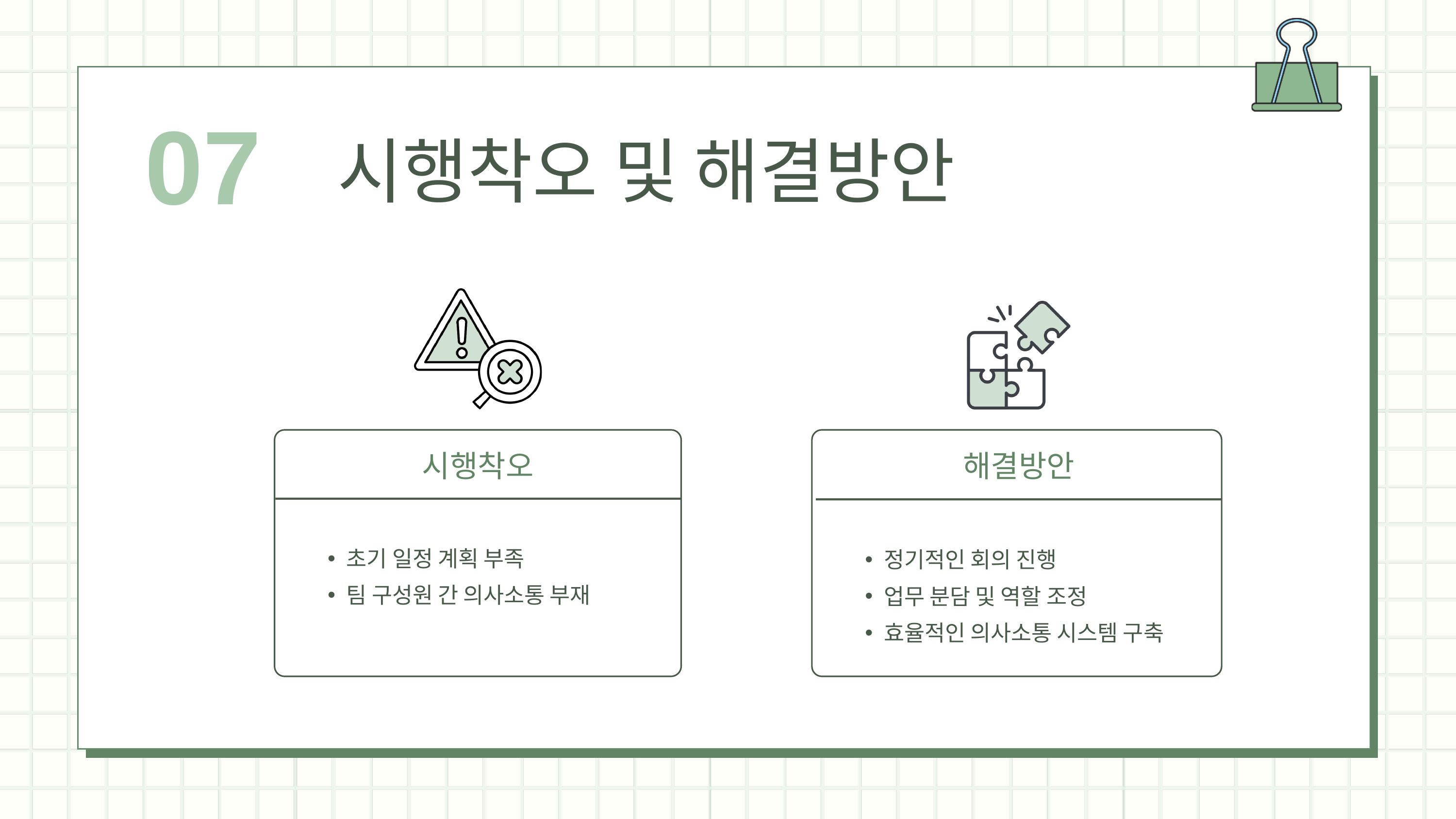

07
시행착오 및 해결방안

시행착오
해결방안
정기적인 회의 진행
업무 분담 및 역할 조정
효율적인 의사소통 시스템 구축
초기 일정 계획 부족
팀 구성원 간 의사소통 부재